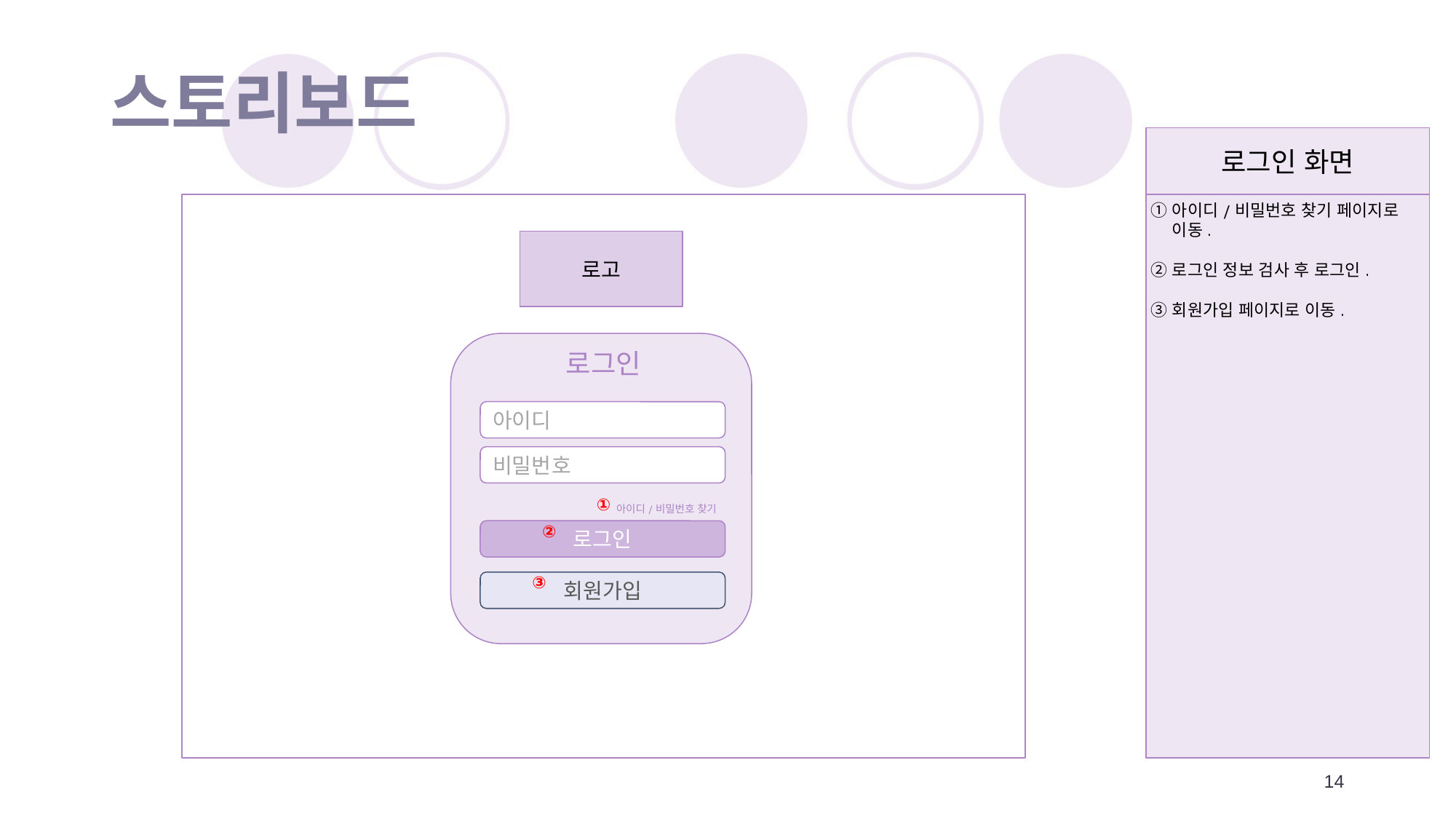

# 스토리보드
로그인 화면

아이디/비밀번호 찾기 페이지로 이동.

로그인 정보 검사 후 로그인.

회원가입 페이지로 이동.
로고

로그인
아이디
비밀번호
①
아이디/비밀번호 찾기
②
로그인
③
회원가입
14